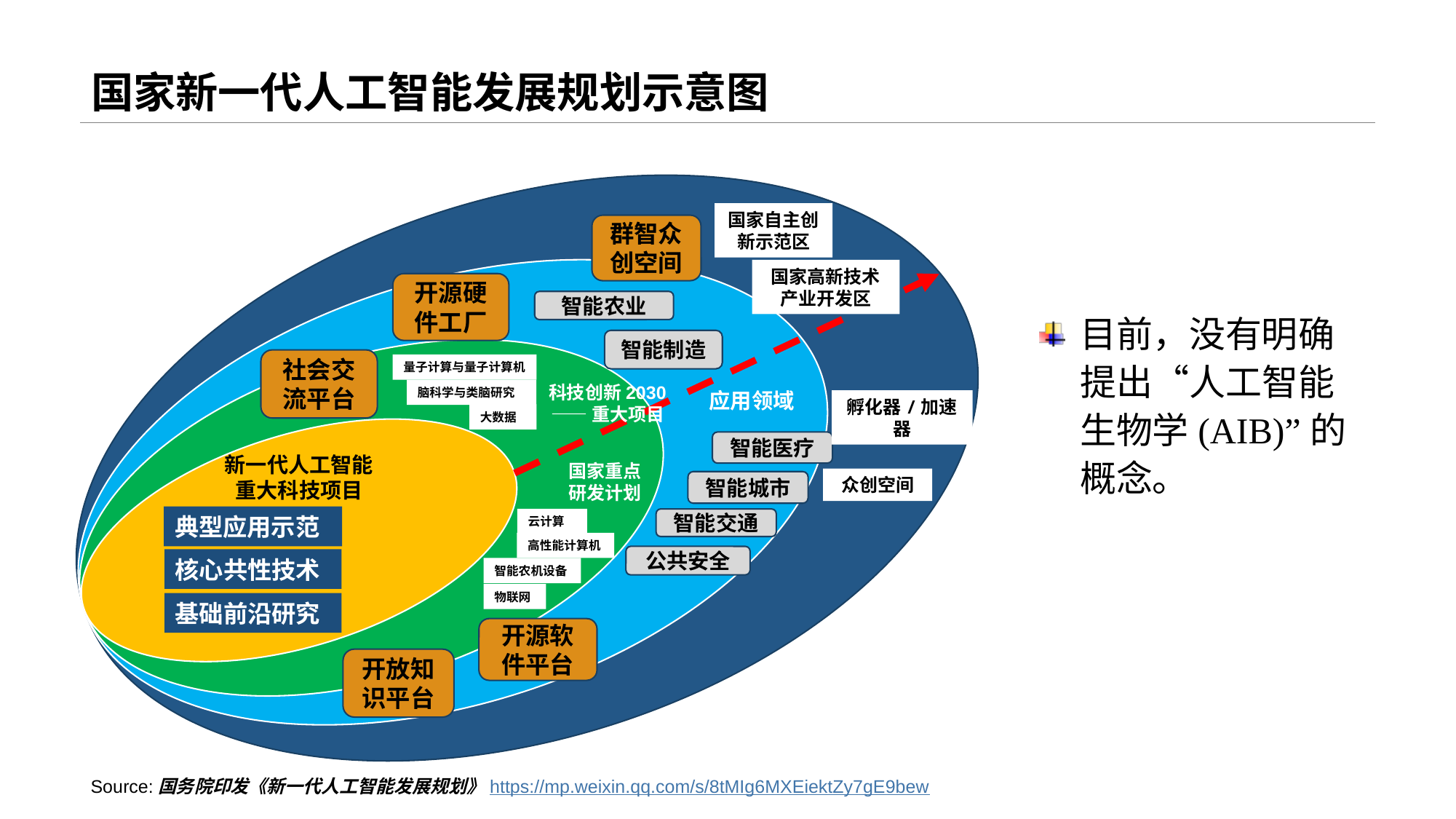

# 国家新一代人工智能发展规划示意图

国家自主创
新示范区
群智众创空间
国家高新技术
产业开发区
开源硬件工厂
智能农业
智能制造
社会交
流平台
量子计算与量子计算机
科技创新2030
——重大项目
脑科学与类脑研究
应用领域
孵化器/加速器
大数据
智能医疗
新一代人工智能
重大科技项目
国家重点
研发计划
众创空间
智能城市
典型应用示范
云计算
智能交通
高性能计算机
公共安全
核心共性技术
智能农机设备
物联网
基础前沿研究
开源软件平台
开放知识平台
目前，没有明确提出“人工智能生物学(AIB)”的概念。

Source:国务院印发《新一代人工智能发展规划》https://mp.weixin.qq.com/s/8tMIg6MXEiektZy7gE9bew